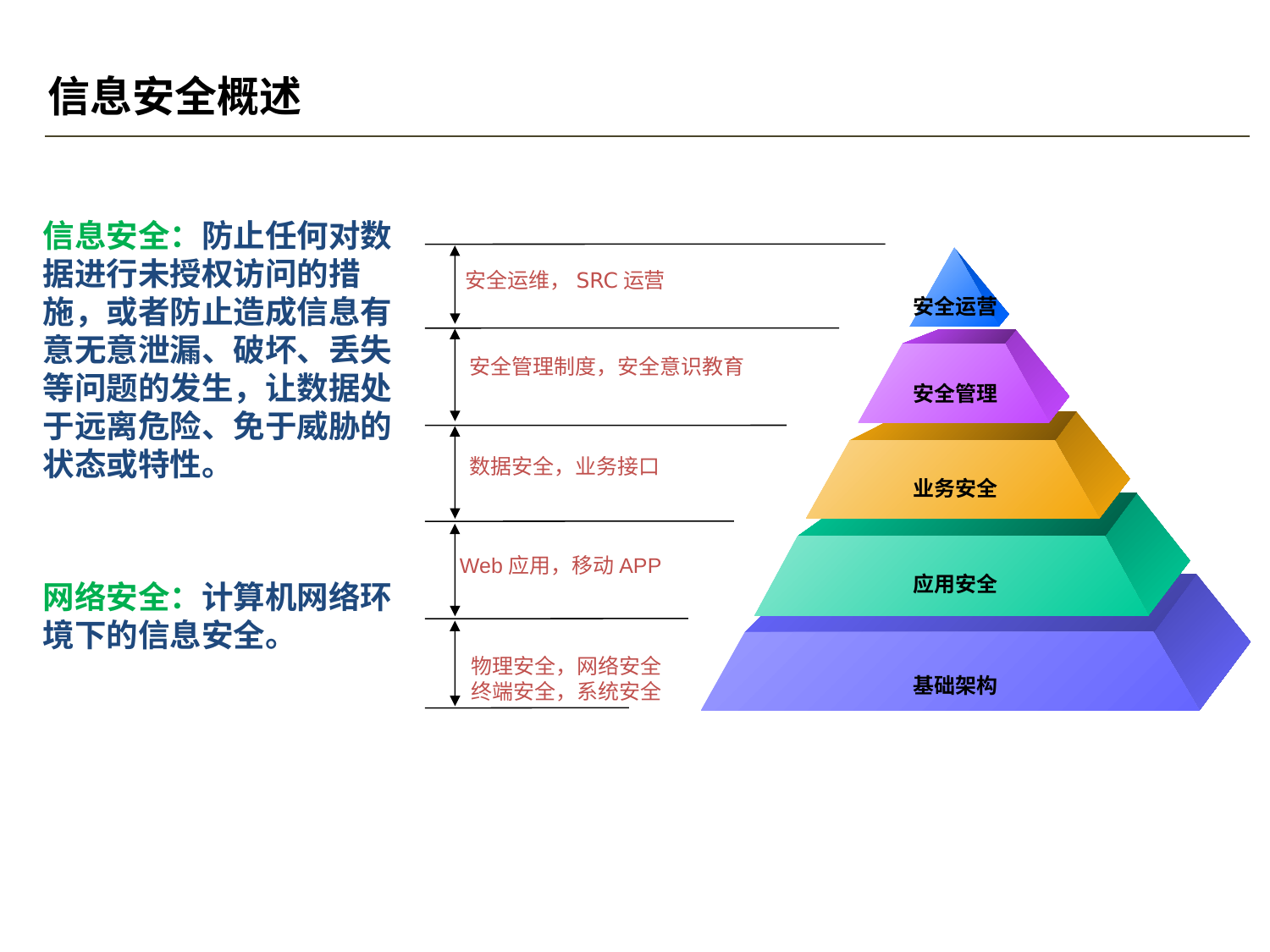

# 信息安全概述
信息安全：防止任何对数据进行未授权访问的措施，或者防止造成信息有意无意泄漏、破坏、丢失等问题的发生，让数据处于远离危险、免于威胁的状态或特性。

网络安全：计算机网络环境下的信息安全。

安全运维，SRC运营
安全运营

安全管理制度，安全意识教育
安全管理

数据安全，业务接口
业务安全

Web应用，移动APP
应用安全

物理安全，网络安全
终端安全，系统安全
基础架构